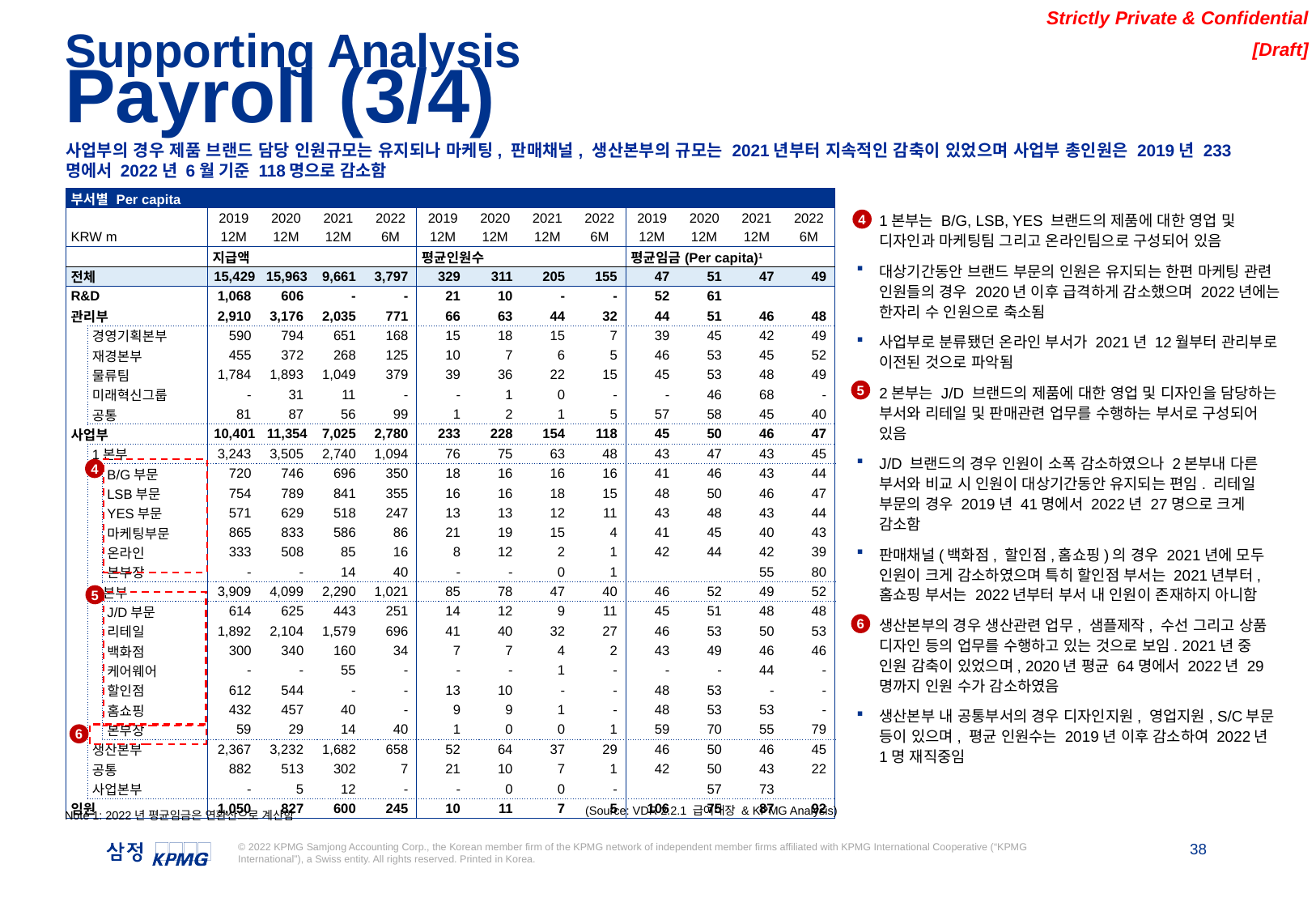

Supporting Analysis
Payroll (3/4)
사업부의 경우 제품 브랜드 담당 인원규모는 유지되나 마케팅, 판매채널, 생산본부의 규모는 2021년부터 지속적인 감축이 있었으며 사업부 총인원은 2019년 233명에서 2022년 6월 기준 118명으로 감소함
| 부서별 Per capita |  |  |  |  |  |  |  |  |  |  |  |  |  |  |
| --- | --- | --- | --- | --- | --- | --- | --- | --- | --- | --- | --- | --- | --- | --- |
|  |  |  | 2019 | 2020 | 2021 | 2022 | 2019 | 2020 | 2021 | 2022 | 2019 | 2020 | 2021 | 2022 |
| KRW m |  |  | 12M | 12M | 12M | 6M | 12M | 12M | 12M | 6M | 12M | 12M | 12M | 6M |
|  |  |  | 지급액 |  |  |  | 평균인원수 |  |  |  | 평균임금(Per capita)1 |  |  |  |
| 전체 |  |  | 15,429 | 15,963 | 9,661 | 3,797 | 329 | 311 | 205 | 155 | 47 | 51 | 47 | 49 |
| R&D |  |  | 1,068 | 606 | - | - | 21 | 10 | - | - | 52 | 61 |  |  |
| 관리부 |  |  | 2,910 | 3,176 | 2,035 | 771 | 66 | 63 | 44 | 32 | 44 | 51 | 46 | 48 |
|  | 경영기획본부 |  | 590 | 794 | 651 | 168 | 15 | 18 | 15 | 7 | 39 | 45 | 42 | 49 |
|  | 재경본부 |  | 455 | 372 | 268 | 125 | 10 | 7 | 6 | 5 | 46 | 53 | 45 | 52 |
|  | 물류팀 |  | 1,784 | 1,893 | 1,049 | 379 | 39 | 36 | 22 | 15 | 45 | 53 | 48 | 49 |
|  | 미래혁신그룹 |  | - | 31 | 11 | - | - | 1 | 0 | - | - | 46 | 68 | - |
|  | 공통 |  | 81 | 87 | 56 | 99 | 1 | 2 | 1 | 5 | 57 | 58 | 45 | 40 |
| 사업부 |  |  | 10,401 | 11,354 | 7,025 | 2,780 | 233 | 228 | 154 | 118 | 45 | 50 | 46 | 47 |
|  | 1본부 |  | 3,243 | 3,505 | 2,740 | 1,094 | 76 | 75 | 63 | 48 | 43 | 47 | 43 | 45 |
|  |  | B/G부문 | 720 | 746 | 696 | 350 | 18 | 16 | 16 | 16 | 41 | 46 | 43 | 44 |
|  |  | LSB부문 | 754 | 789 | 841 | 355 | 16 | 16 | 18 | 15 | 48 | 50 | 46 | 47 |
|  |  | YES부문 | 571 | 629 | 518 | 247 | 13 | 13 | 12 | 11 | 43 | 48 | 43 | 44 |
|  |  | 마케팅부문 | 865 | 833 | 586 | 86 | 21 | 19 | 15 | 4 | 41 | 45 | 40 | 43 |
|  |  | 온라인 | 333 | 508 | 85 | 16 | 8 | 12 | 2 | 1 | 42 | 44 | 42 | 39 |
|  |  | 본부장 | - | - | 14 | 40 | - | - | 0 | 1 |  |  | 55 | 80 |
|  | 2본부 |  | 3,909 | 4,099 | 2,290 | 1,021 | 85 | 78 | 47 | 40 | 46 | 52 | 49 | 52 |
|  |  | J/D부문 | 614 | 625 | 443 | 251 | 14 | 12 | 9 | 11 | 45 | 51 | 48 | 48 |
|  |  | 리테일 | 1,892 | 2,104 | 1,579 | 696 | 41 | 40 | 32 | 27 | 46 | 53 | 50 | 53 |
|  |  | 백화점 | 300 | 340 | 160 | 34 | 7 | 7 | 4 | 2 | 43 | 49 | 46 | 46 |
|  |  | 케어웨어 | - | - | 55 | - | - | - | 1 | - | - | - | 44 | - |
|  |  | 할인점 | 612 | 544 | - | - | 13 | 10 | - | - | 48 | 53 | - | - |
|  |  | 홈쇼핑 | 432 | 457 | 40 | - | 9 | 9 | 1 | - | 48 | 53 | 53 | - |
|  |  | 본부장 | 59 | 29 | 14 | 40 | 1 | 0 | 0 | 1 | 59 | 70 | 55 | 79 |
|  | 생산본부 |  | 2,367 | 3,232 | 1,682 | 658 | 52 | 64 | 37 | 29 | 46 | 50 | 46 | 45 |
|  | 공통 |  | 882 | 513 | 302 | 7 | 21 | 10 | 7 | 1 | 42 | 50 | 43 | 22 |
|  | 사업본부 |  | - | 5 | 12 | - | - | 0 | 0 | - |  | 57 | 73 |  |
| 임원 |  |  | 1,050 | 827 | 600 | 245 | 10 | 11 | 7 | 5 | 106 | 75 | 87 | 92 |
1본부는 B/G, LSB, YES 브랜드의 제품에 대한 영업 및 디자인과 마케팅팀 그리고 온라인팀으로 구성되어 있음
대상기간동안 브랜드 부문의 인원은 유지되는 한편 마케팅 관련 인원들의 경우 2020년 이후 급격하게 감소했으며 2022년에는 한자리 수 인원으로 축소됨
사업부로 분류됐던 온라인 부서가 2021년 12월부터 관리부로 이전된 것으로 파악됨
2본부는 J/D 브랜드의 제품에 대한 영업 및 디자인을 담당하는 부서와 리테일 및 판매관련 업무를 수행하는 부서로 구성되어 있음
J/D 브랜드의 경우 인원이 소폭 감소하였으나 2본부내 다른 부서와 비교 시 인원이 대상기간동안 유지되는 편임. 리테일 부문의 경우 2019년 41명에서 2022년 27명으로 크게 감소함
판매채널(백화점, 할인점,홈쇼핑)의 경우 2021년에 모두 인원이 크게 감소하였으며 특히 할인점 부서는 2021년부터, 홈쇼핑 부서는 2022년부터 부서 내 인원이 존재하지 아니함
생산본부의 경우 생산관련 업무, 샘플제작, 수선 그리고 상품 디자인 등의 업무를 수행하고 있는 것으로 보임. 2021년 중 인원 감축이 있었으며, 2020년 평균 64명에서 2022년 29명까지 인원 수가 감소하였음
생산본부 내 공통부서의 경우 디자인지원, 영업지원, S/C부문 등이 있으며, 평균 인원수는 2019년 이후 감소하여 2022년 1명 재직중임

4
5
4

5

6
6

(Source: VDR 2.2.1 급여대장 & KPMG Analysis)
Note 1: 2022년 평균임금은 연환산으로 계산함